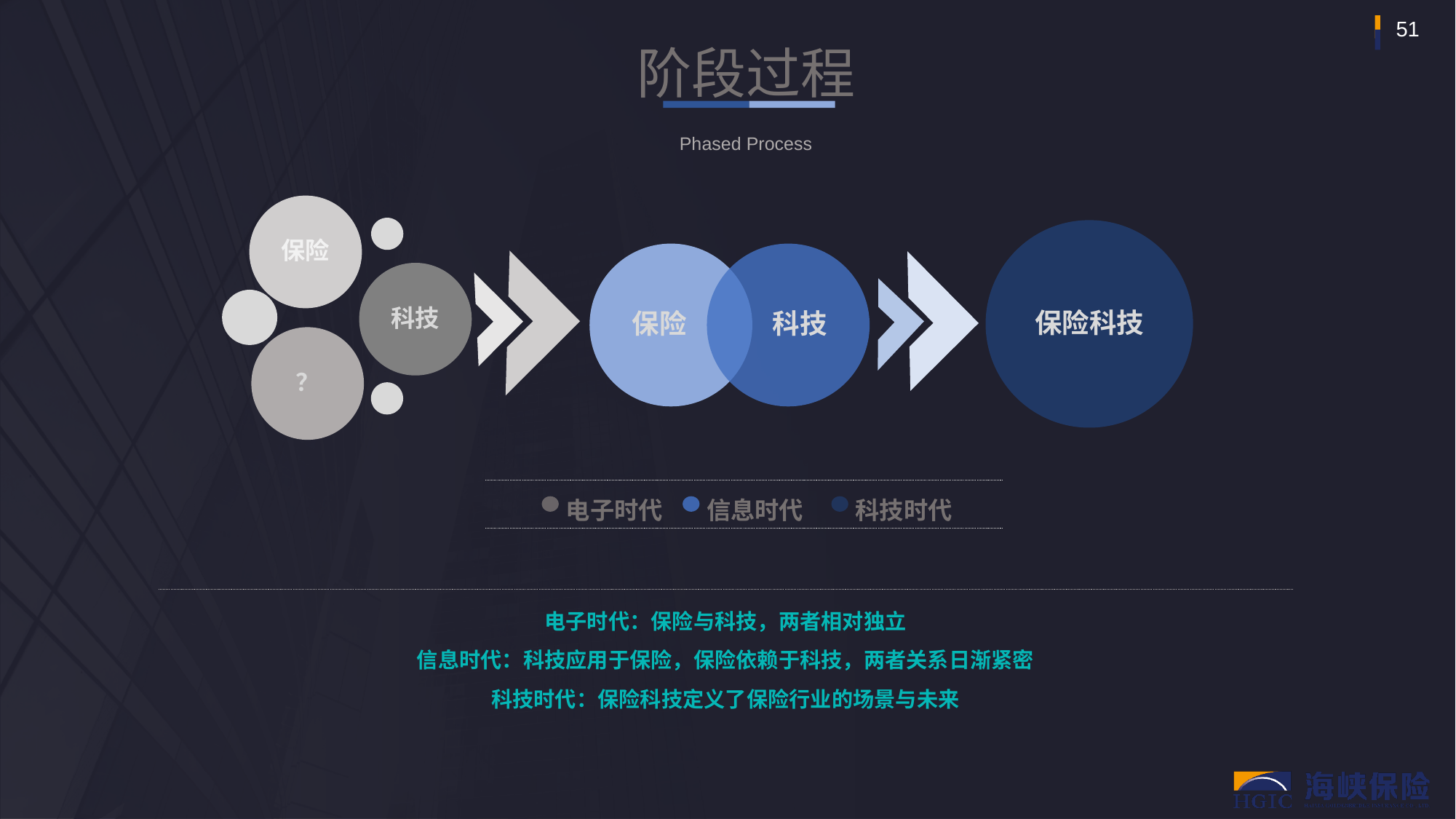

阶段过程

Phased Process
保险

保险科技
保险
科技
科技

？

电子时代

信息时代

科技时代

电子时代：保险与科技，两者相对独立
信息时代：科技应用于保险，保险依赖于科技，两者关系日渐紧密
科技时代：保险科技定义了保险行业的场景与未来